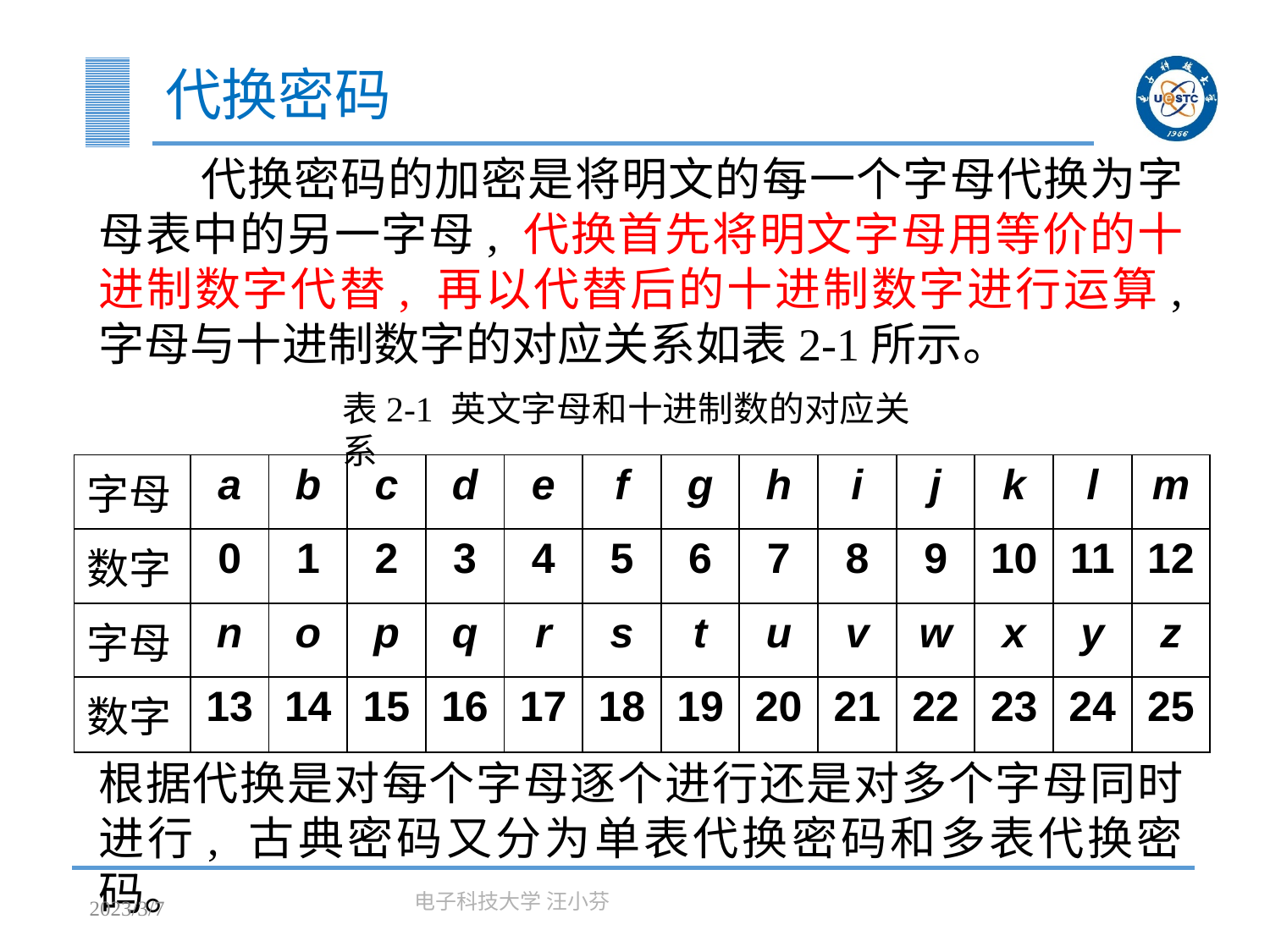

# 代换密码
        代换密码的加密是将明文的每一个字母代换为字母表中的另一字母, 代换首先将明文字母用等价的十进制数字代替, 再以代替后的十进制数字进行运算, 字母与十进制数字的对应关系如表2-1所示。

根据代换是对每个字母逐个进行还是对多个字母同时进行, 古典密码又分为单表代换密码和多表代换密码。
表2-1 英文字母和十进制数的对应关系
| 字母 | a | b | c | d | e | f | g | h | i | j | k | l | m |
| --- | --- | --- | --- | --- | --- | --- | --- | --- | --- | --- | --- | --- | --- |
| 数字 | 0 | 1 | 2 | 3 | 4 | 5 | 6 | 7 | 8 | 9 | 10 | 11 | 12 |
| 字母 | n | o | p | q | r | s | t | u | v | w | x | y | z |
| 数字 | 13 | 14 | 15 | 16 | 17 | 18 | 19 | 20 | 21 | 22 | 23 | 24 | 25 |
2023/3/7
电子科技大学 汪小芬